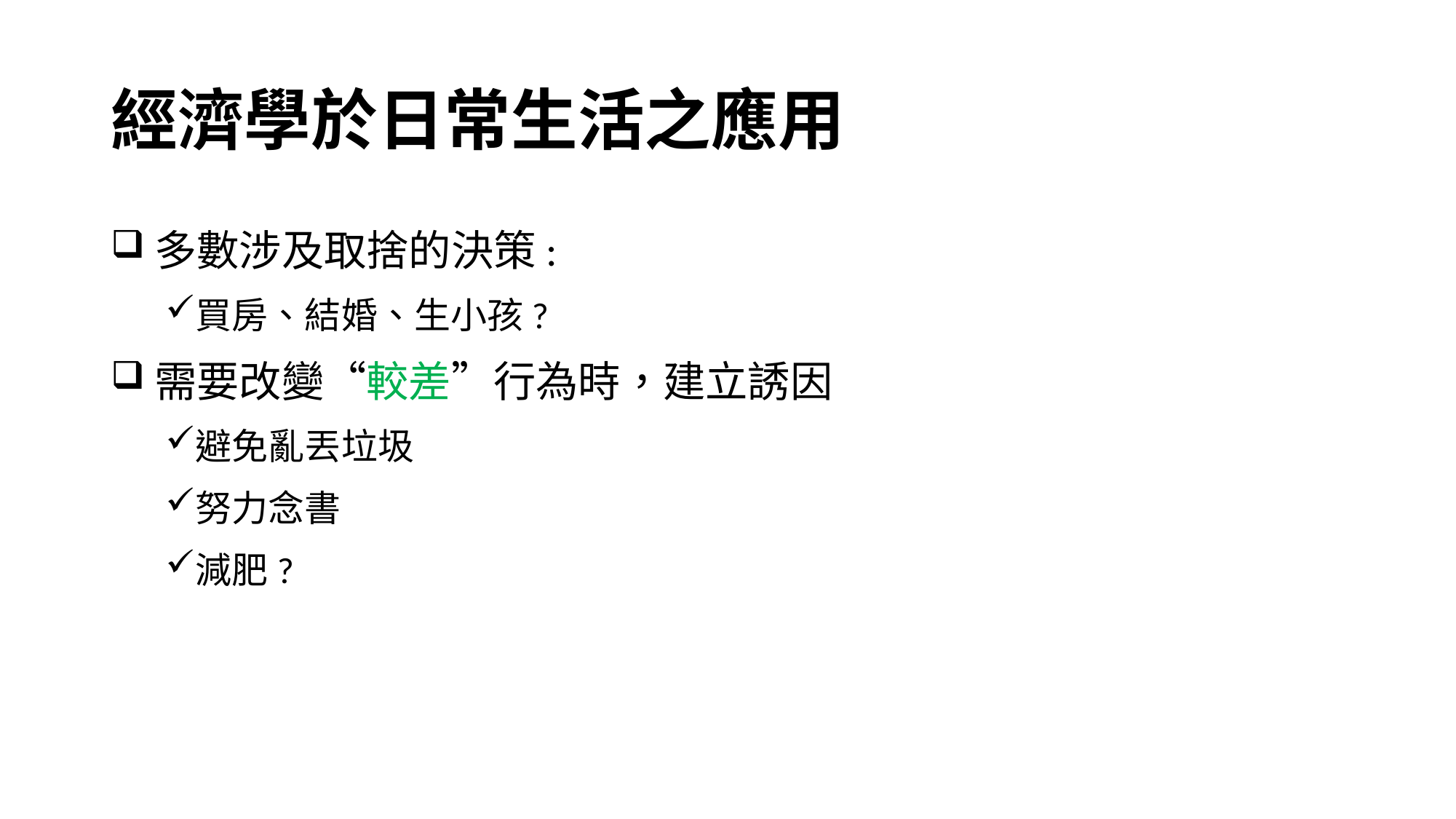

# 經濟學於日常生活之應用
多數涉及取捨的決策:
買房、結婚、生小孩?
需要改變“較差”行為時，建立誘因
避免亂丟垃圾
努力念書
減肥?